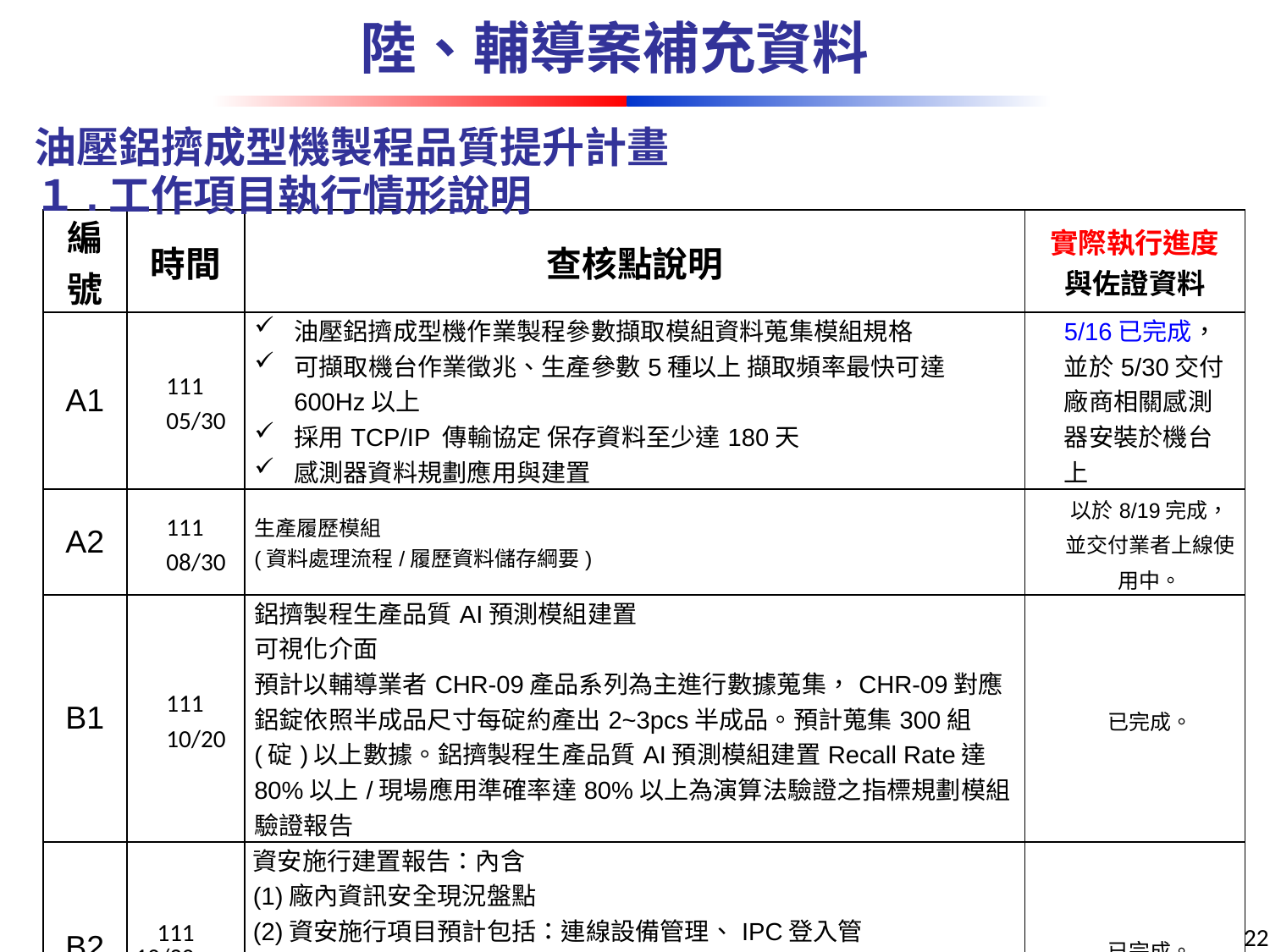

陸、輔導案補充資料
油壓鋁擠成型機製程品質提升計畫
１.工作項目執行情形說明
| 編號 | 時間 | 查核點說明 | 實際執行進度 與佐證資料 |
| --- | --- | --- | --- |
| A1 | 111 05/30 | 油壓鋁擠成型機作業製程參數擷取模組資料蒐集模組規格 可擷取機台作業徵兆、生產參數5種以上 擷取頻率最快可達600Hz以上 採用TCP/IP 傳輸協定 保存資料至少達180天 感測器資料規劃應用與建置 | 5/16已完成，並於5/30交付廠商相關感測器安裝於機台上 |
| A2 | 111 08/30 | 生產履歷模組 (資料處理流程/履歷資料儲存綱要) | 以於8/19完成，並交付業者上線使用中。 |
| B1 | 111 10/20 | 鋁擠製程生產品質AI預測模組建置 可視化介面 預計以輔導業者CHR-09產品系列為主進行數據蒐集，CHR-09對應鋁錠依照半成品尺寸每碇約產出2~3pcs半成品。預計蒐集300組(碇)以上數據。鋁擠製程生產品質AI預測模組建置Recall Rate達80%以上/現場應用準確率達80%以上為演算法驗證之指標規劃模組驗證報告 | 已完成。 |
| B2 | 111 10/20 | 資安施行建置報告：內含 (1)廠內資訊安全現況盤點 (2)資安施行項目預計包括：連線設備管理、IPC登入管理、Database使用權限驗證、Web Server管理者限定及Client端登入管理等。 (2)資安教育訓練紀錄與成員測驗紀錄 | 已完成。 |